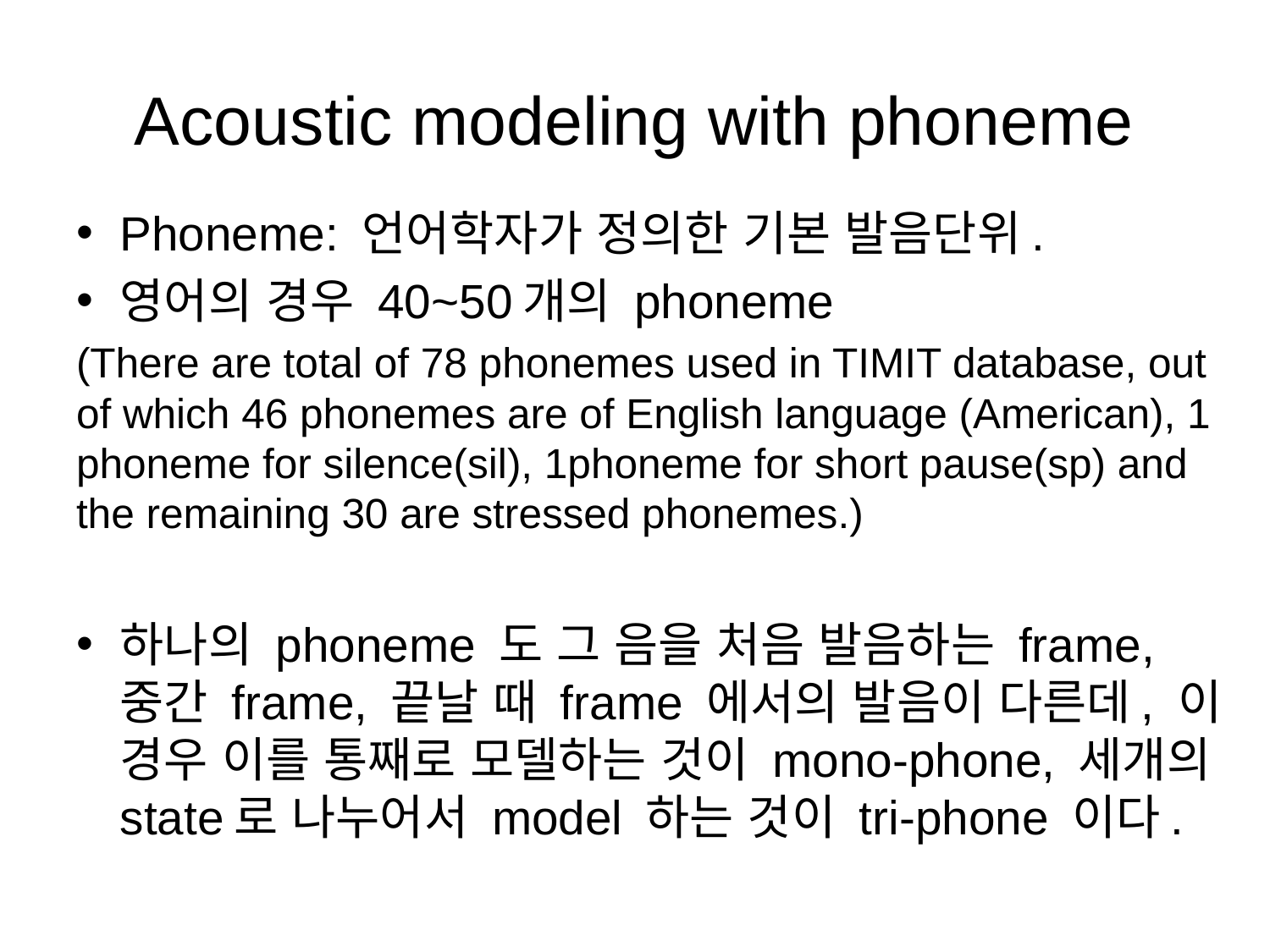

# Acoustic modeling with phoneme
Phoneme: 언어학자가 정의한 기본 발음단위.
영어의 경우 40~50개의 phoneme
(There are total of 78 phonemes used in TIMIT database, out of which 46 phonemes are of English language (American), 1 phoneme for silence(sil), 1phoneme for short pause(sp) and the remaining 30 are stressed phonemes.)

하나의 phoneme 도 그 음을 처음 발음하는 frame, 중간 frame, 끝날 때 frame 에서의 발음이 다른데, 이 경우 이를 통째로 모델하는 것이 mono-phone, 세개의 state로 나누어서 model 하는 것이 tri-phone 이다.